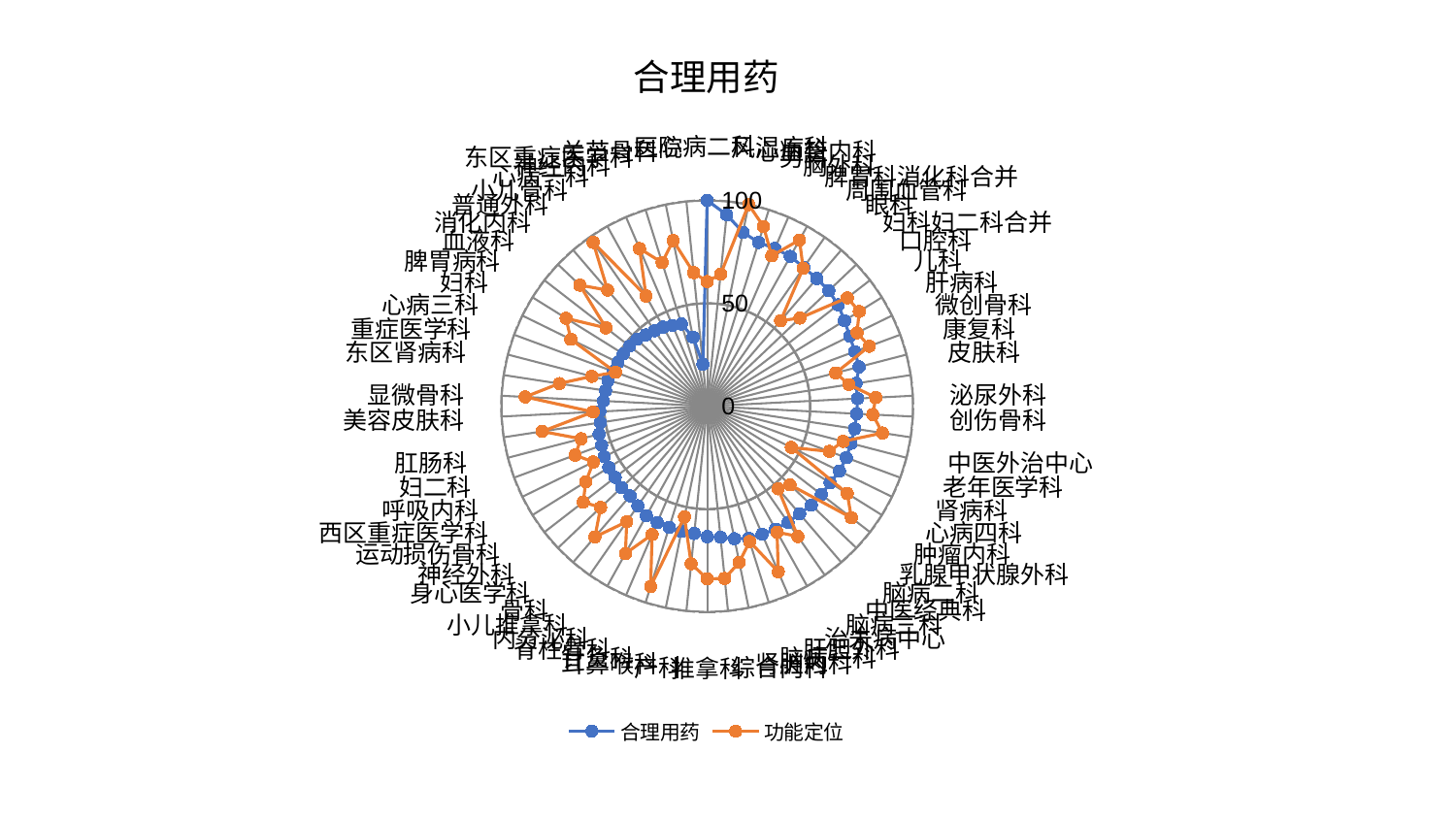

### Chart: 合理用药

| Category | 合理用药 | 功能定位 |
|---|---|---|
| 心病二科 | 100.0 | 60.534860239696314 |
| 风湿病科 | 93.53818853037417 | 64.45250457714204 |
| 心血管内科 | 86.26295643809767 | 100.0 |
| 男科 | 83.41273241893731 | 91.49262995513661 |
| 胸外科 | 83.39445335795452 | 79.48256824338554 |
| 脾胃科消化科合并 | 83.24247478764082 | 92.3746306906389 |
| 周围血管科 | 82.1243323536282 | 81.59006581753052 |
| 眼科 | 81.74261995596814 | 54.76350284691904 |
| 妇科妇二科合并 | 81.49957516874146 | 62.15404714434603 |
| 口腔科 | 80.45842009575651 | 86.0533164874183 |
| 儿科 | 78.58384318543494 | 87.03581503214872 |
| 肝病科 | 77.18010188030875 | 81.05442989459449 |
| 微创骨科 | 76.45522595158026 | 83.96978436406168 |
| 康复科 | 76.23713055160565 | 64.46907145499473 |
| 皮肤科 | 73.18370016343876 | 69.6720133548261 |
| 泌尿外科 | 73.15766096273913 | 81.96522307316519 |
| 创伤骨科 | 72.73617565320754 | 80.54209105983817 |
| 中医外治中心 | 72.46948234292904 | 86.11568151351592 |
| 老年医学科 | 72.12645992867417 | 68.22628512549268 |
| 肾病科 | 72.0793859919874 | 63.25503105018138 |
| 心病四科 | 71.56044919307904 | 45.52475183557194 |
| 肿瘤内科 | 70.37099756886428 | 80.1702415138217 |
| 乳腺甲状腺外科 | 70.09644188079943 | 88.5971818128245 |
| 脑病二科 | 69.78996334290954 | 55.46780830838314 |
| 中医经典科 | 68.92213853477615 | 52.91538376320905 |
| 脑病三科 | 68.73209546572186 | 77.13811280804057 |
| 治未病中心 | 68.37849127025083 | 69.97491275573738 |
| 肝胆外科 | 67.72336249259514 | 87.5550829191276 |
| 脑病一科 | 67.31898980718057 | 68.89532307422901 |
| 肾脏内科 | 65.7352084097145 | 77.44669860599953 |
| 综合内科 | 63.97965441267774 | 84.1361398185474 |
| 推拿科 | 63.39870367437566 | 83.88363437525817 |
| 产科 | 62.16233583205823 | 76.96734928466107 |
| 耳鼻喉科 | 62.13339274576541 | 54.96067937608678 |
| 针灸科 | 61.67286146442394 | 91.82099518942248 |
| 脊柱骨科 | 61.53942112661423 | 67.84371328662807 |
| 内分泌科 | 60.89119727820544 | 81.90324448462874 |
| 小儿推拿科 | 58.95578729521334 | 68.41470474780634 |
| 骨科 | 57.478434843174284 | 83.708894970494 |
| 身心医学科 | 57.42423981627283 | 71.40995302706847 |
| 神经外科 | 56.48768211138221 | 76.17422456841533 |
| 运动损伤骨科 | 56.33762751786892 | 69.5080309796427 |
| 西区重症医学科 | 55.78513883751342 | 61.578334890920395 |
| 呼吸内科 | 54.70418394253265 | 68.45708811862053 |
| 妇二科 | 54.23902626437738 | 63.267689732025936 |
| 肛肠科 | 52.482809704256724 | 81.13429302772376 |
| 美容皮肤科 | 52.2371475318418 | 55.488531168131715 |
| 显微骨科 | 50.483134731749324 | 88.52034022486365 |
| 东区肾病科 | 49.918664524462905 | 72.64541280960914 |
| 重症医学科 | 49.799128769173166 | 57.886470862567585 |
| 心病三科 | 48.75514245260421 | 47.48895476532149 |
| 妇科 | 48.246497235987086 | 73.79527672934498 |
| 脾胃病科 | 48.06276042119566 | 80.77494340671723 |
| 血液科 | 47.67595919623017 | 62.18750010881732 |
| 消化内科 | 47.15980607508671 | 85.3784250667553 |
| 普通外科 | 45.70123081320136 | 74.2664342034305 |
| 小儿骨科 | 44.68053101135186 | 96.97671237732213 |
| 心病一科 | 44.00647207478053 | 61.30515672043612 |
| 神经内科 | 42.744125218755606 | 83.35626195216173 |
| 东区重症医学科 | 41.881396877625896 | 73.1342149667752 |
| 关节骨科 | 34.236327905385835 | 82.16041174376431 |
| 医院 | 20.50322879598319 | 65.23992355176058 |
45